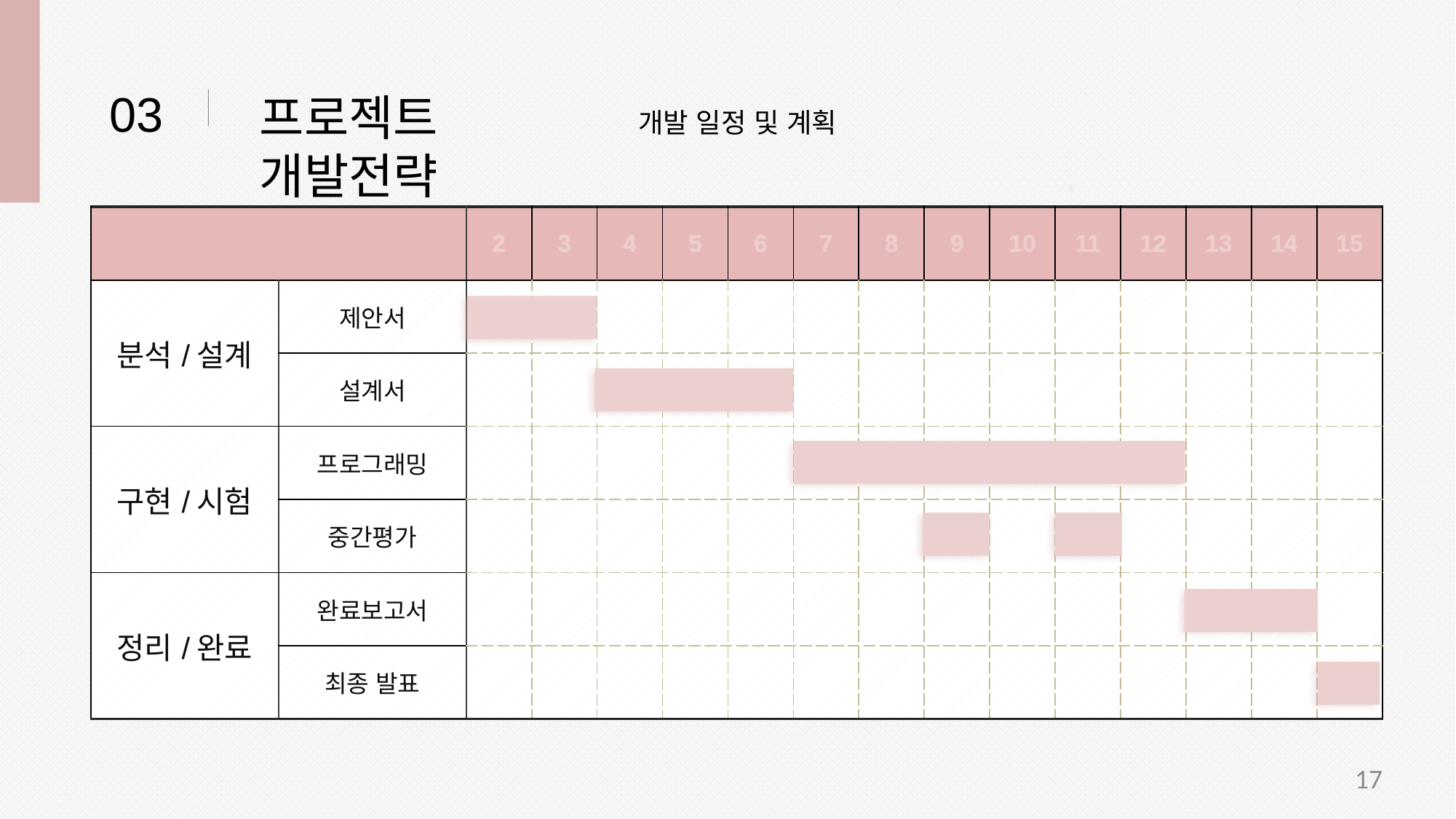

03
프로젝트 개발전략
개발 일정 및 계획
|  |  | 2 | 3 | 4 | 5 | 6 | 7 | 8 | 9 | 10 | 11 | 12 | 13 | 14 | 15 |
| --- | --- | --- | --- | --- | --- | --- | --- | --- | --- | --- | --- | --- | --- | --- | --- |
| 분석/설계 | 제안서 |  |  |  |  |  |  |  |  |  |  |  |  |  |  |
|  | 설계서 |  |  |  |  |  |  |  |  |  |  |  |  |  |  |
| 구현/시험 | 프로그래밍 |  |  |  |  |  |  |  |  |  |  |  |  |  |  |
|  | 중간평가 |  |  |  |  |  |  |  |  |  |  |  |  |  |  |
| 정리/완료 | 완료보고서 |  |  |  |  |  |  |  |  |  |  |  |  |  |  |
|  | 최종 발표 |  |  |  |  |  |  |  |  |  |  |  |  |  |  |

17